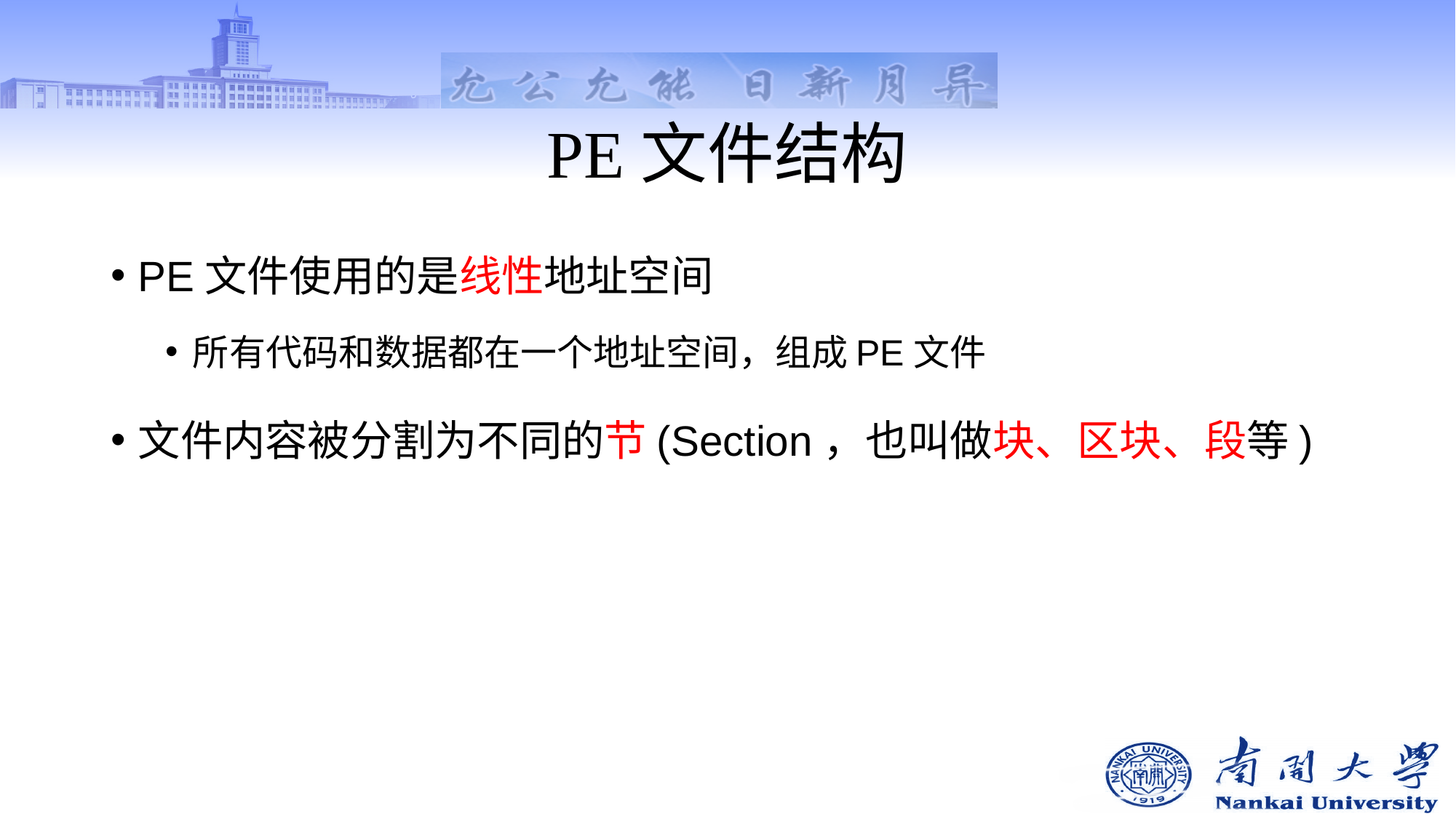

# PE文件结构
PE文件使用的是线性地址空间
所有代码和数据都在一个地址空间，组成PE文件
文件内容被分割为不同的节(Section，也叫做块、区块、段等)